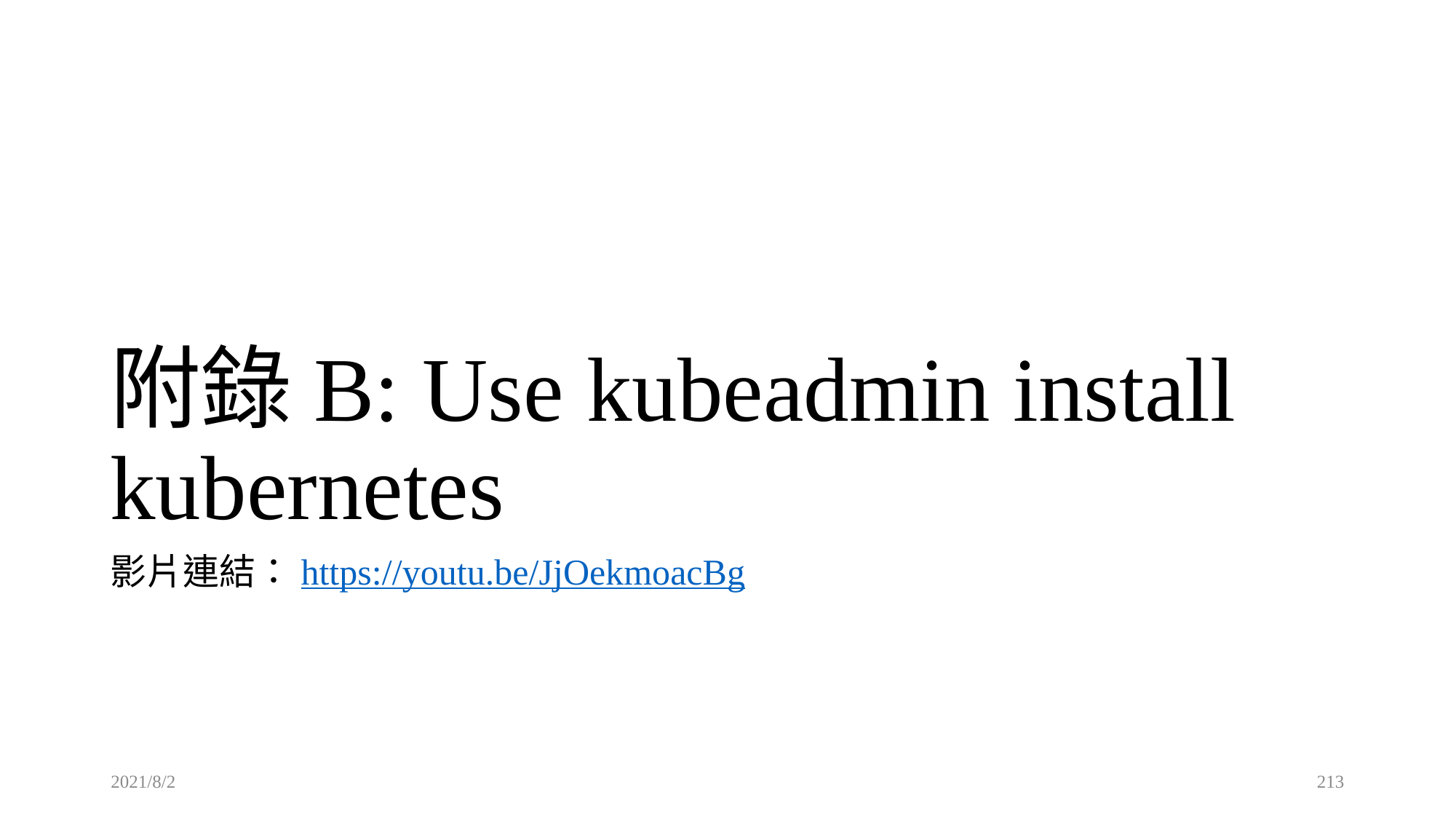

# 附錄B: Use kubeadmin install kubernetes
影片連結：https://youtu.be/JjOekmoacBg
2021/8/2
213